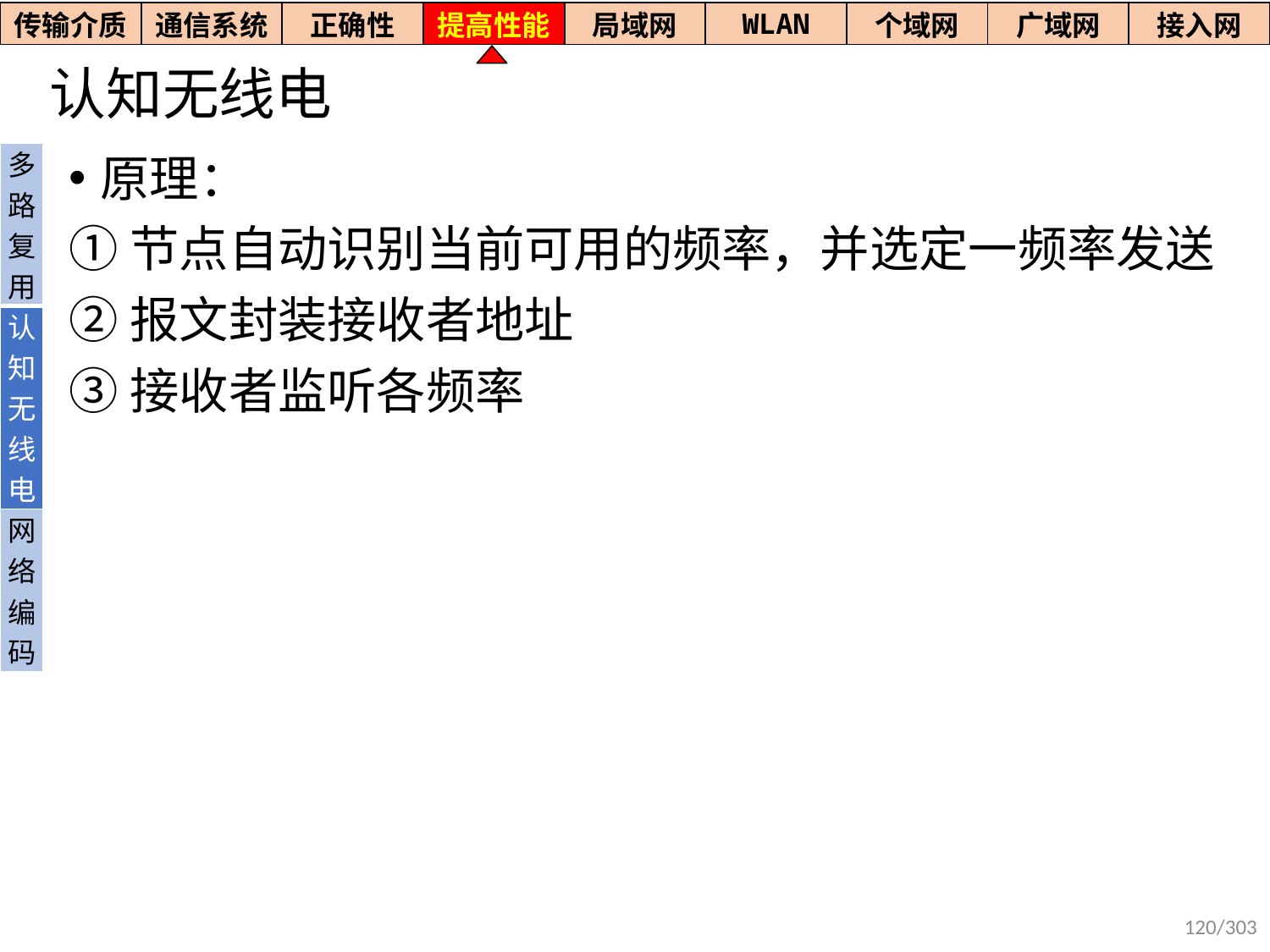

| 传输介质 | 通信系统 | 正确性 | 提高性能 | 局域网 | WLAN | 个域网 | 广域网 | 接入网 |
| --- | --- | --- | --- | --- | --- | --- | --- | --- |

# 认知无线电
| 多路复用 |
| --- |
| 认知无线电 |
| 网络编码 |
原理：
①节点自动识别当前可用的频率，并选定一频率发送
②报文封装接收者地址
③接收者监听各频率

120/303